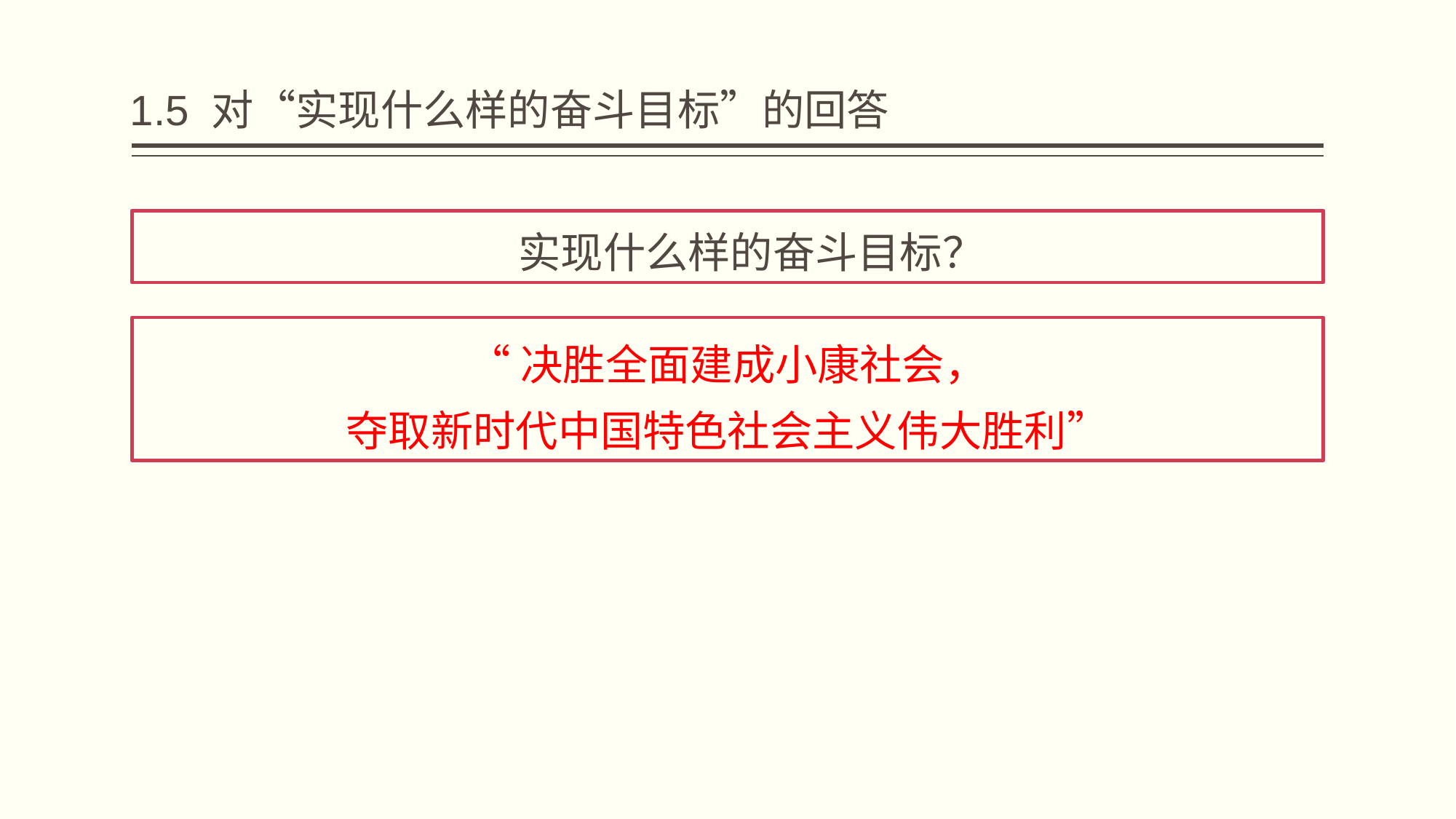

# 1.5 对“实现什么样的奋斗目标”的回答
    实现什么样的奋斗目标？
“决胜全面建成小康社会，
夺取新时代中国特色社会主义伟大胜利”